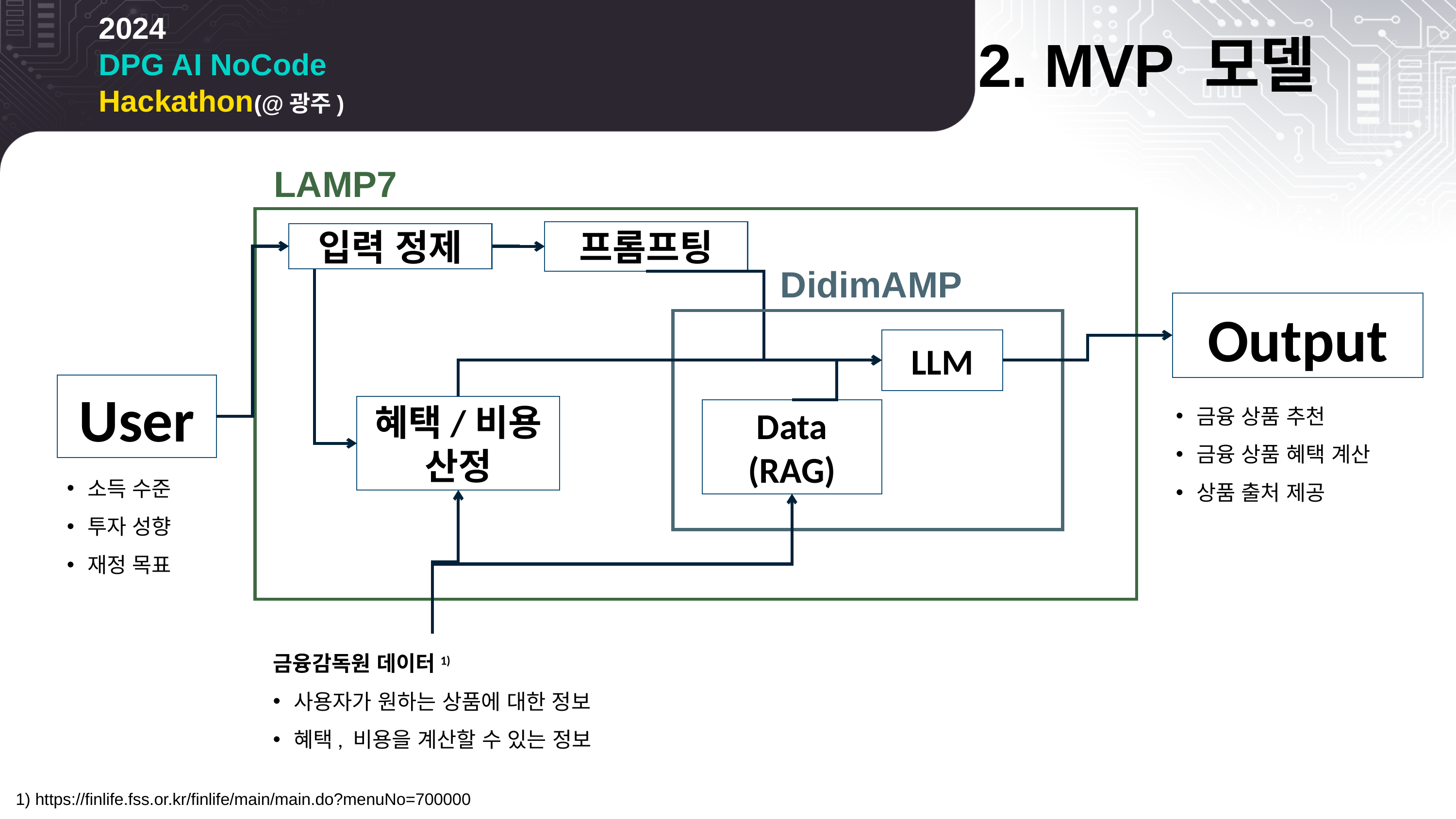

2. MVP 모델
LAMP7

프롬프팅
LLM
Data
(RAG)
입력 정제
DidimAMP

Output
금융 상품 추천
금융 상품 혜택 계산
상품 출처 제공
User
소득 수준
투자 성향
재정 목표
혜택/비용 산정
금융감독원 데이터1)
사용자가 원하는 상품에 대한 정보
혜택, 비용을 계산할 수 있는 정보
1) https://finlife.fss.or.kr/finlife/main/main.do?menuNo=700000